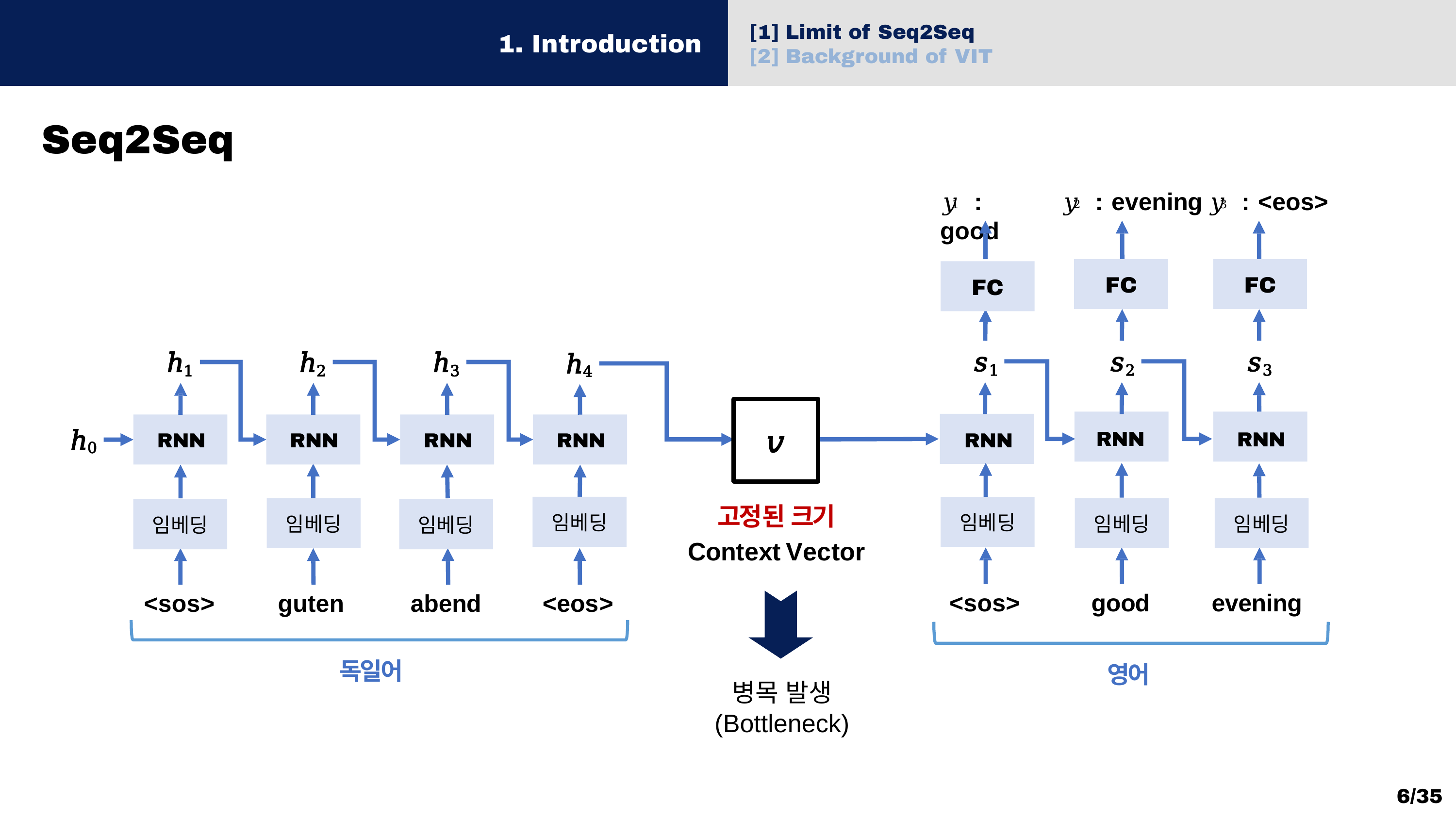

[1] Limit of Seq2Seq
[2] Background of VIT
1. Introduction
Seq2Seq
𝑦  : good
𝑦  : evening
𝑦  : <eos>
1
2
3

𝑠1
𝑠2
𝑠3
ℎ1
ℎ2
ℎ3
ℎ4

ℎ0
RNN
RNN
RNN
RNN
RNN
RNN

고정된 크기
Context Vector

<sos>
good
evening
<sos>
guten
abend
<eos>

독일어
영어
FC
FC
FC
𝑣

RNN
임베딩
임베딩
임베딩
임베딩
임베딩
임베딩
임베딩

병목 발생
(Bottleneck)